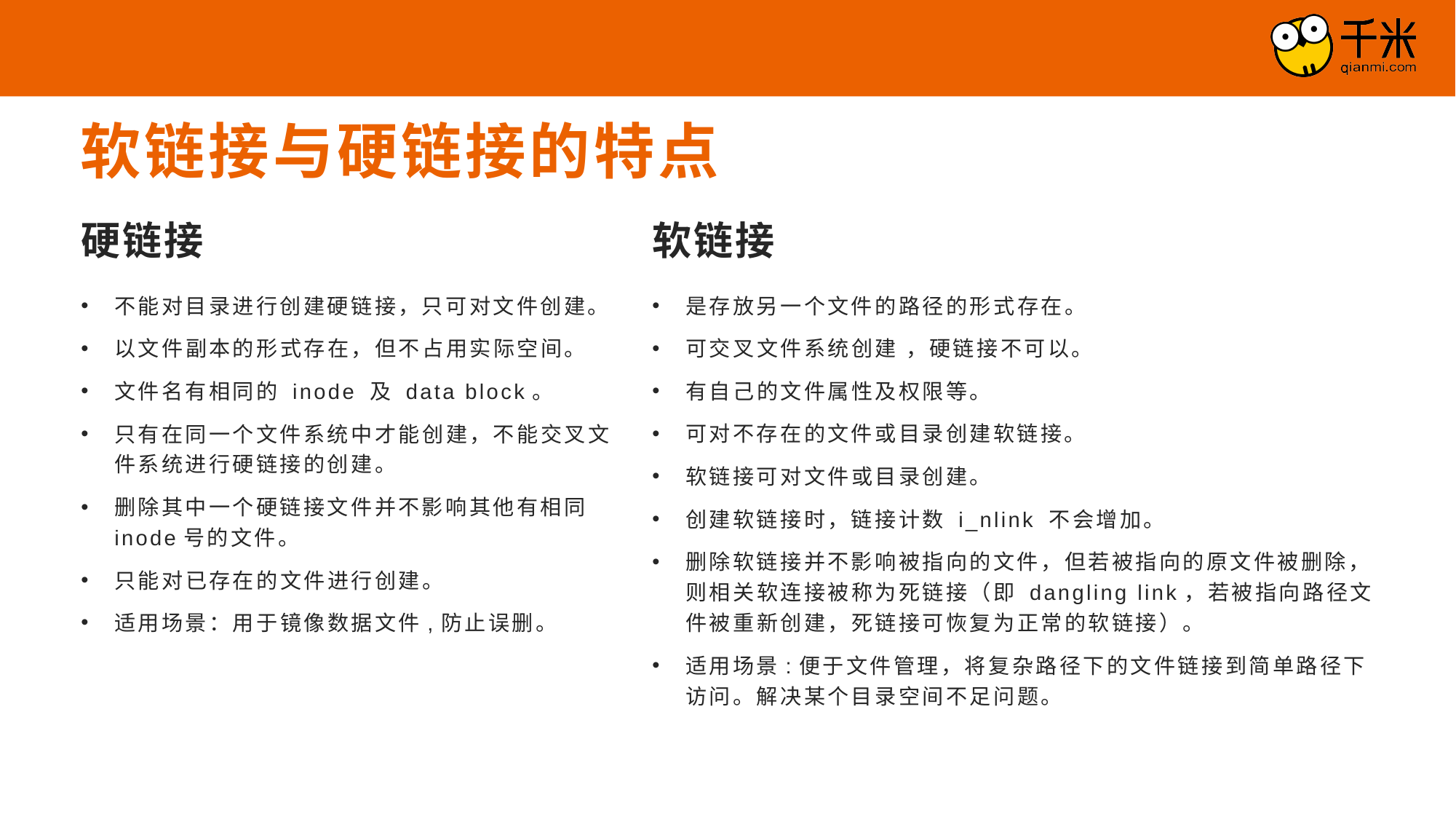

软链接与硬链接的特点
硬链接
软链接
是存放另一个文件的路径的形式存在。
可交叉文件系统创建 ，硬链接不可以。
有自己的文件属性及权限等。
可对不存在的文件或目录创建软链接。
软链接可对文件或目录创建。
创建软链接时，链接计数 i_nlink 不会增加。
删除软链接并不影响被指向的文件，但若被指向的原文件被删除，则相关软连接被称为死链接（即 dangling link，若被指向路径文件被重新创建，死链接可恢复为正常的软链接）。
适用场景:便于文件管理，将复杂路径下的文件链接到简单路径下访问。解决某个目录空间不足问题。
不能对目录进行创建硬链接，只可对文件创建。
以文件副本的形式存在，但不占用实际空间。
文件名有相同的 inode 及 data block。
只有在同一个文件系统中才能创建，不能交叉文件系统进行硬链接的创建。
删除其中一个硬链接文件并不影响其他有相同inode号的文件。
只能对已存在的文件进行创建。
适用场景：用于镜像数据文件,防止误删。